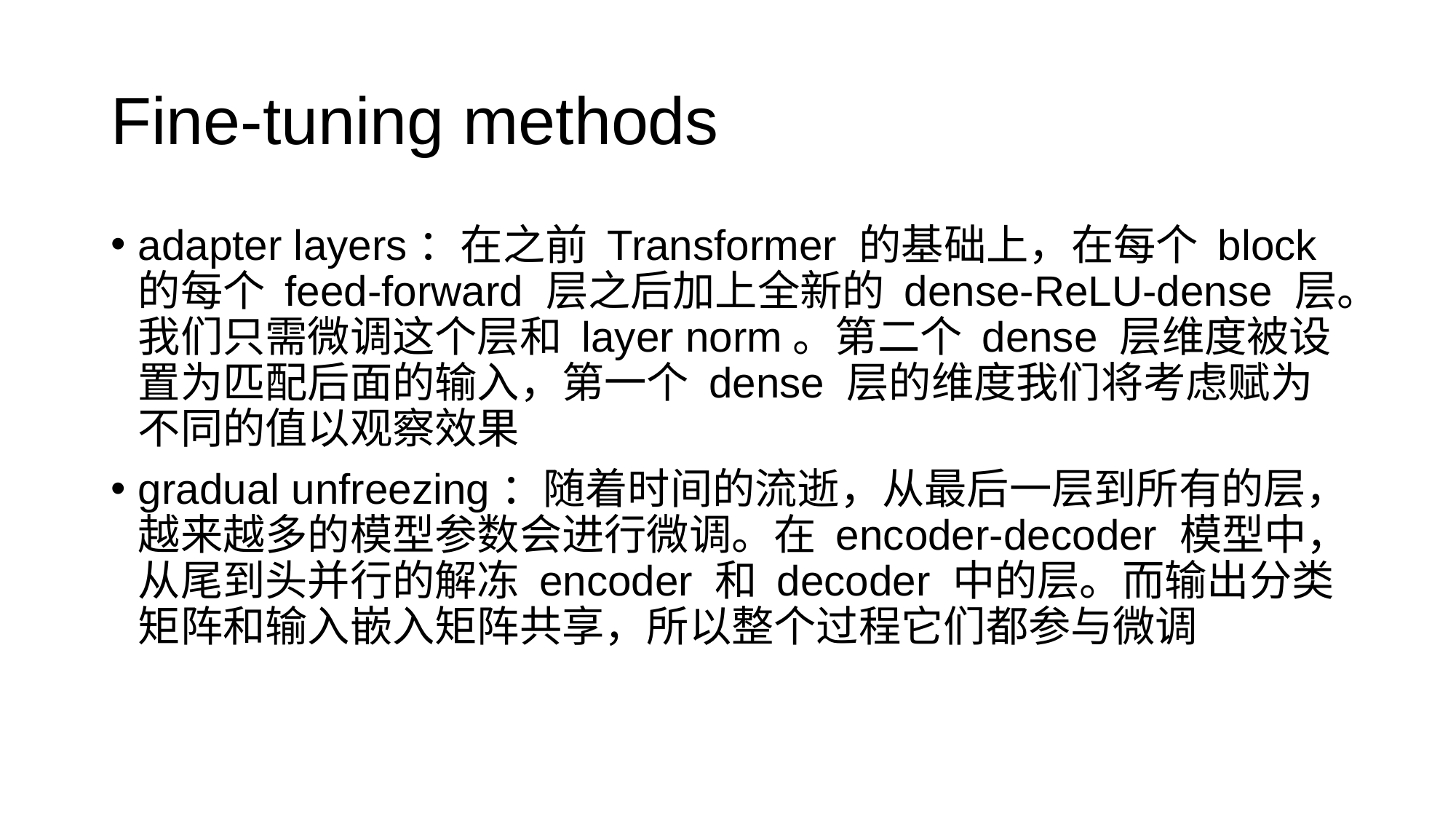

# Fine-tuning methods
adapter layers：在之前 Transformer 的基础上，在每个 block 的每个 feed-forward 层之后加上全新的 dense-ReLU-dense 层。我们只需微调这个层和 layer norm。第二个 dense 层维度被设置为匹配后面的输入，第一个 dense 层的维度我们将考虑赋为不同的值以观察效果
gradual unfreezing：随着时间的流逝，从最后一层到所有的层，越来越多的模型参数会进行微调。在 encoder-decoder 模型中，从尾到头并行的解冻 encoder 和 decoder 中的层。而输出分类矩阵和输入嵌入矩阵共享，所以整个过程它们都参与微调